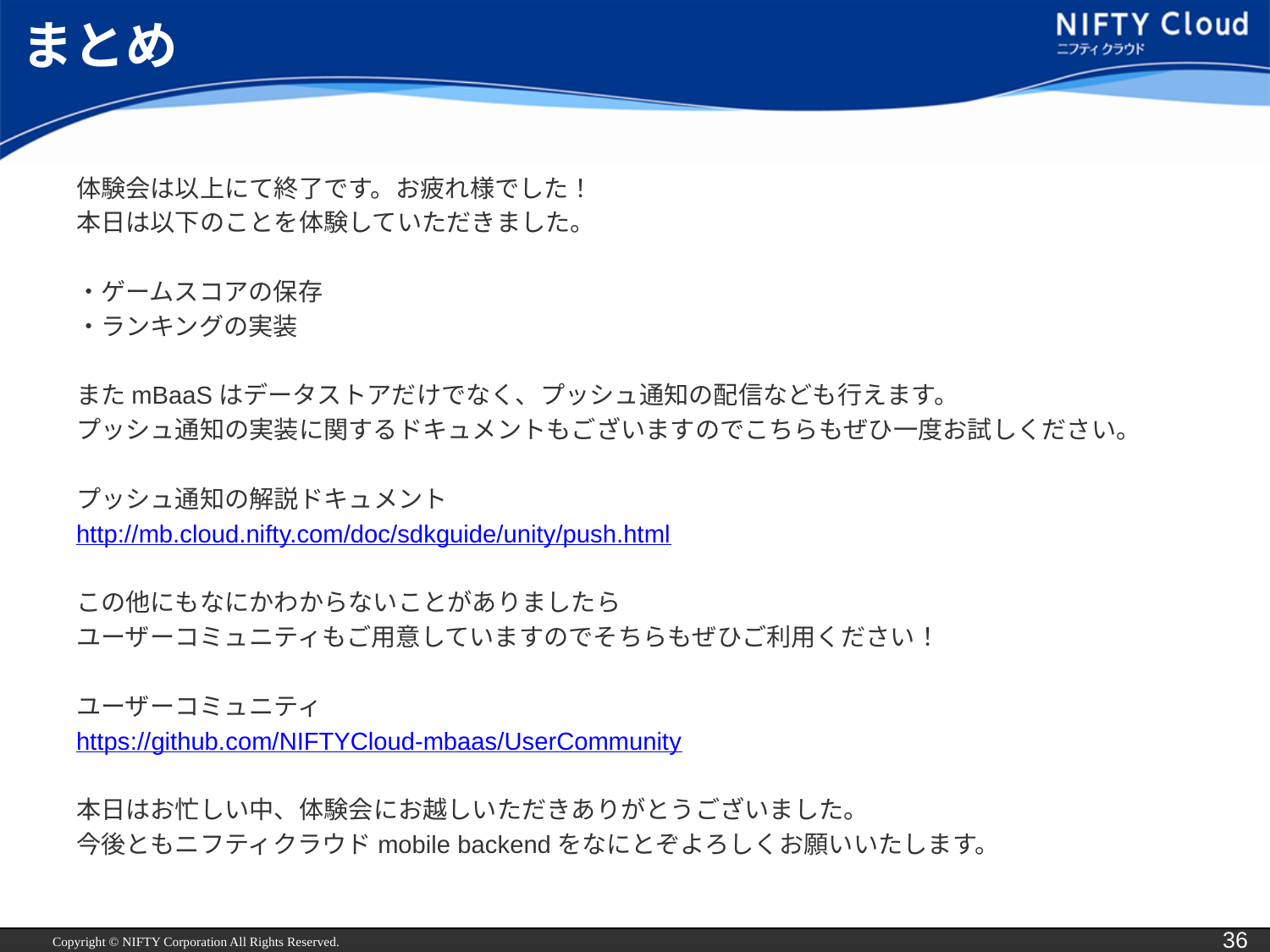

# まとめ
体験会は以上にて終了です。お疲れ様でした！
本日は以下のことを体験していただきました。

・ゲームスコアの保存
・ランキングの実装

またmBaaSはデータストアだけでなく、プッシュ通知の配信なども行えます。
プッシュ通知の実装に関するドキュメントもございますのでこちらもぜひ一度お試しください。

プッシュ通知の解説ドキュメント
http://mb.cloud.nifty.com/doc/sdkguide/unity/push.html

この他にもなにかわからないことがありましたら
ユーザーコミュニティもご用意していますのでそちらもぜひご利用ください！

ユーザーコミュニティ
https://github.com/NIFTYCloud-mbaas/UserCommunity

本日はお忙しい中、体験会にお越しいただきありがとうございました。
今後ともニフティクラウドmobile backendをなにとぞよろしくお願いいたします。